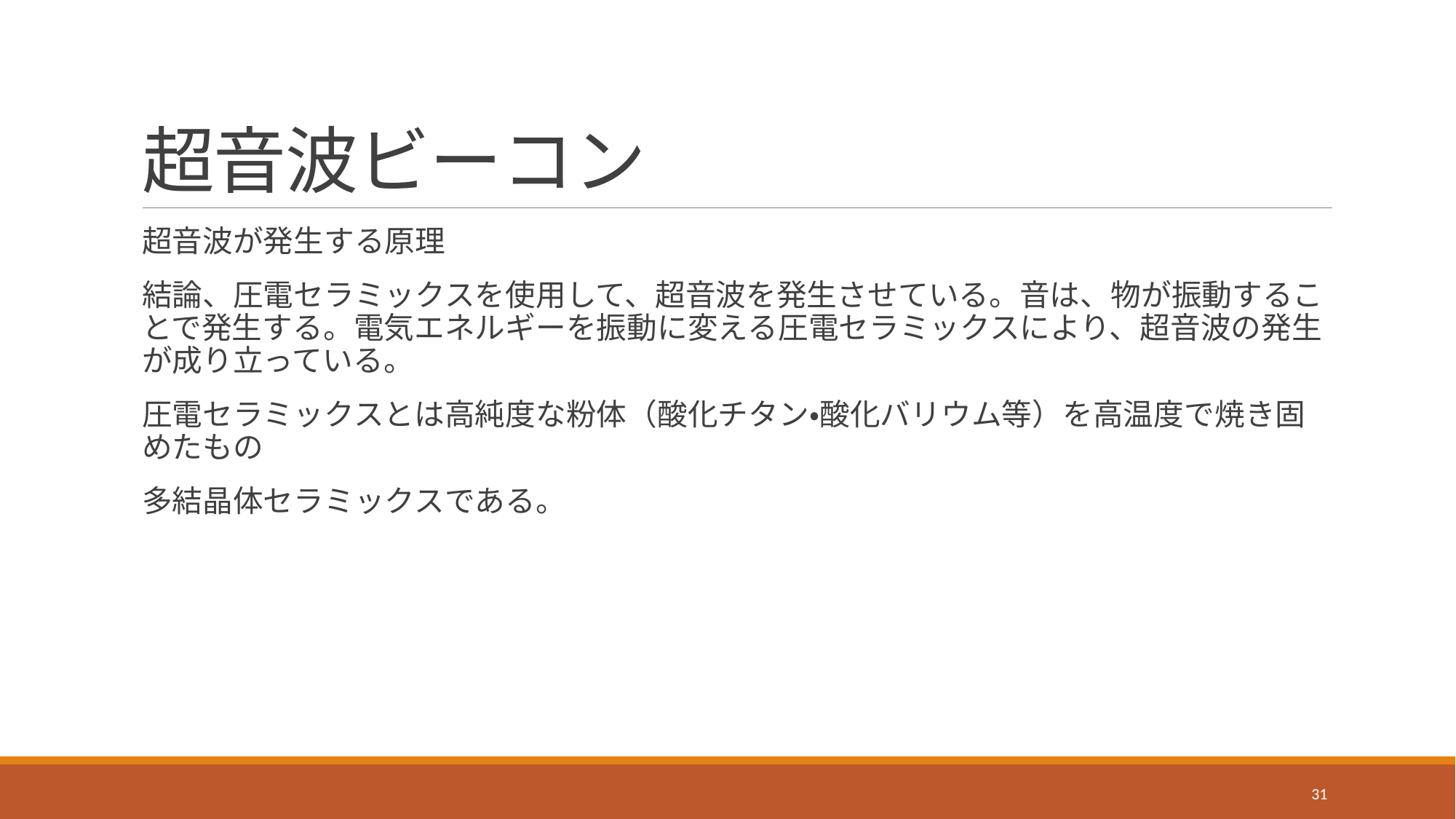

# 超音波ビーコン
超音波が発生する原理
結論、圧電セラミックスを使用して、超音波を発生させている。音は、物が振動することで発生する。電気エネルギーを振動に変える圧電セラミックスにより、超音波の発生が成り立っている。
圧電セラミックスとは高純度な粉体（酸化チタン・酸化バリウム等）を高温度で焼き固めたもの
多結晶体セラミックスである。
31